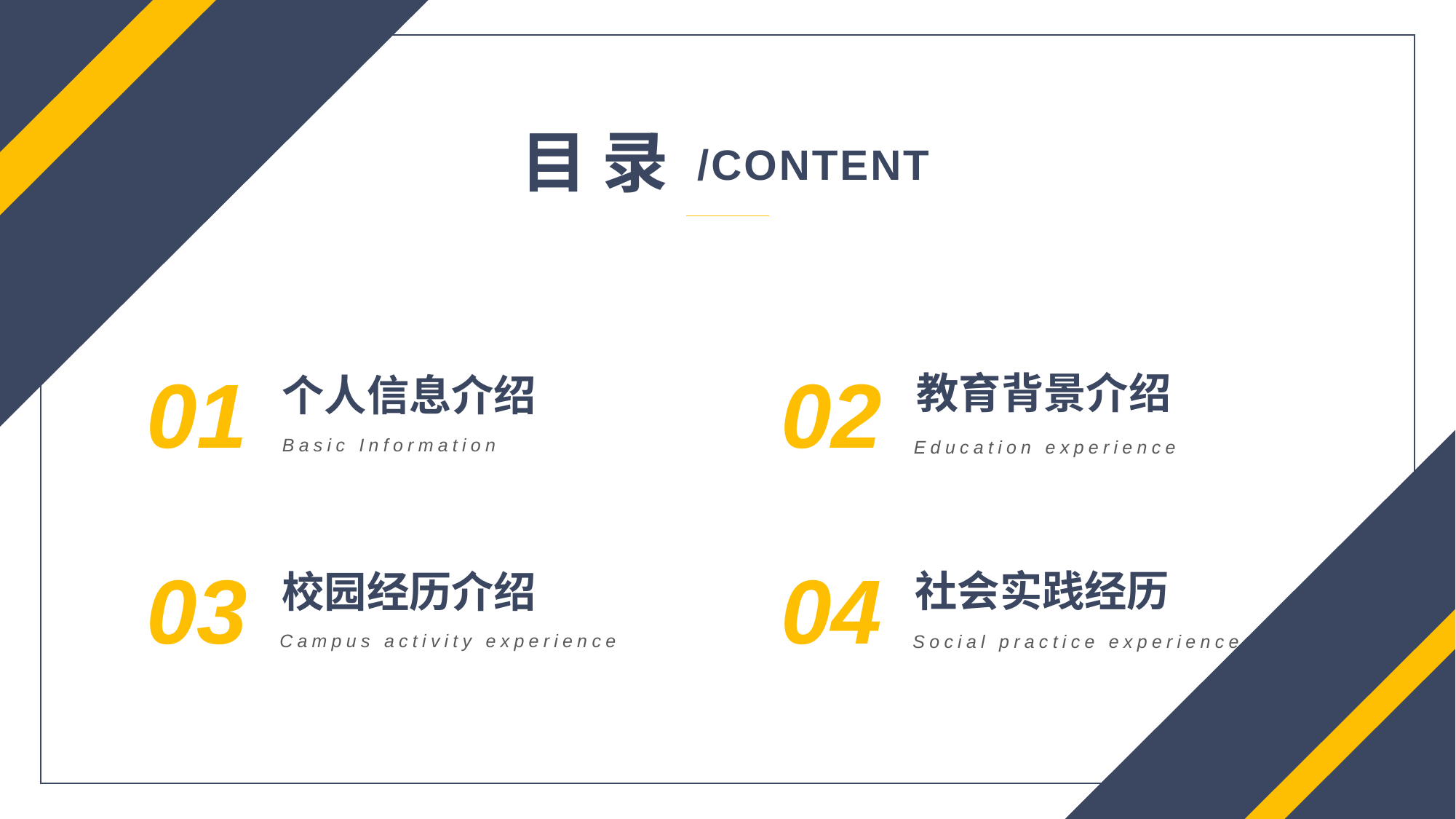

目 录
/CONTENT
01
02
教育背景介绍
Education experience
个人信息介绍
Basic Information
03
04
社会实践经历
Social practice experience
校园经历介绍
Campus activity experience